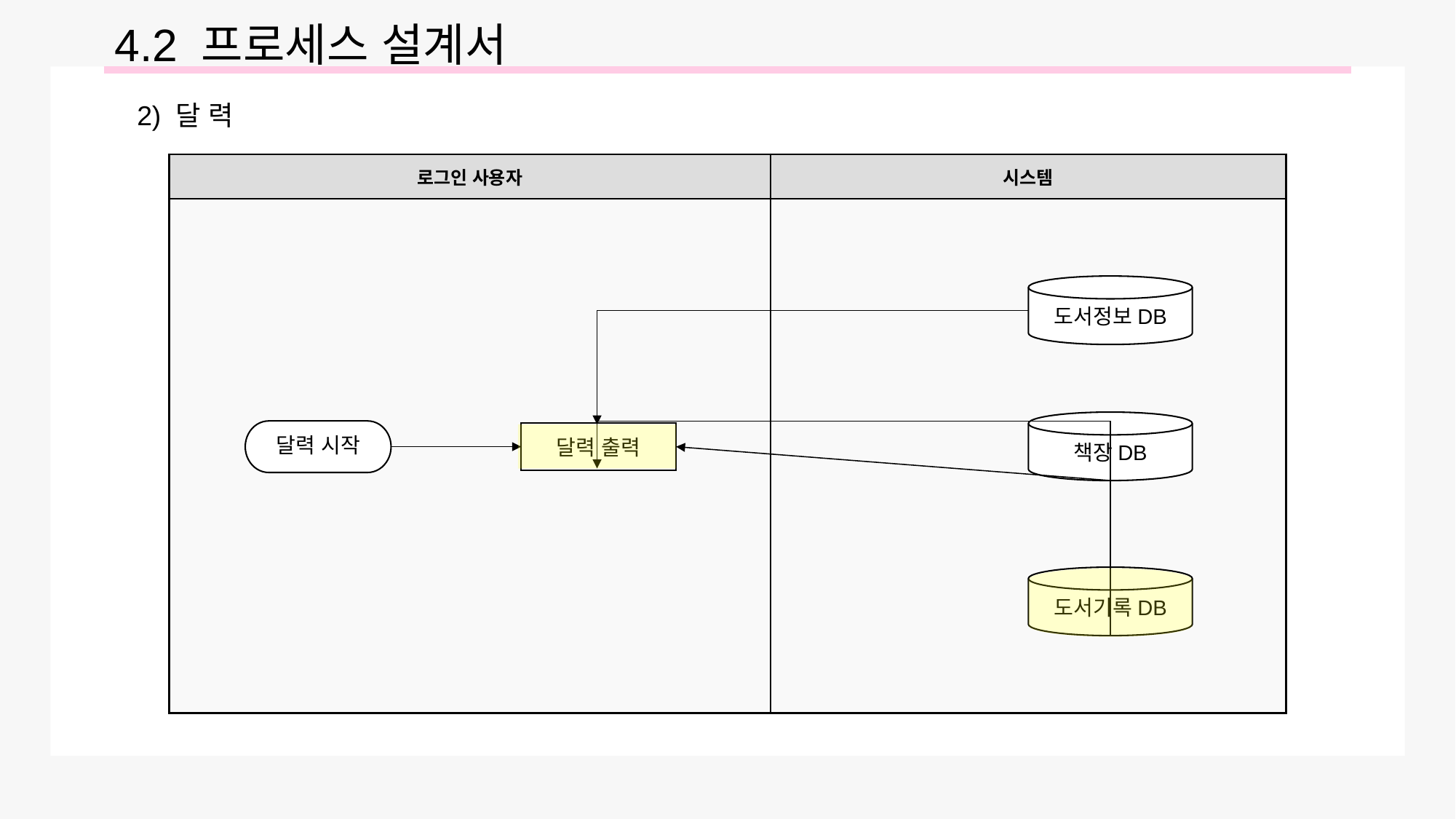

4.2 프로세스 설계서
2) 달 력
| 로그인 사용자 | 시스템 |
| --- | --- |
|  |  |
도서정보DB
책장DB
달력 시작
달력 출력

도서기록DB